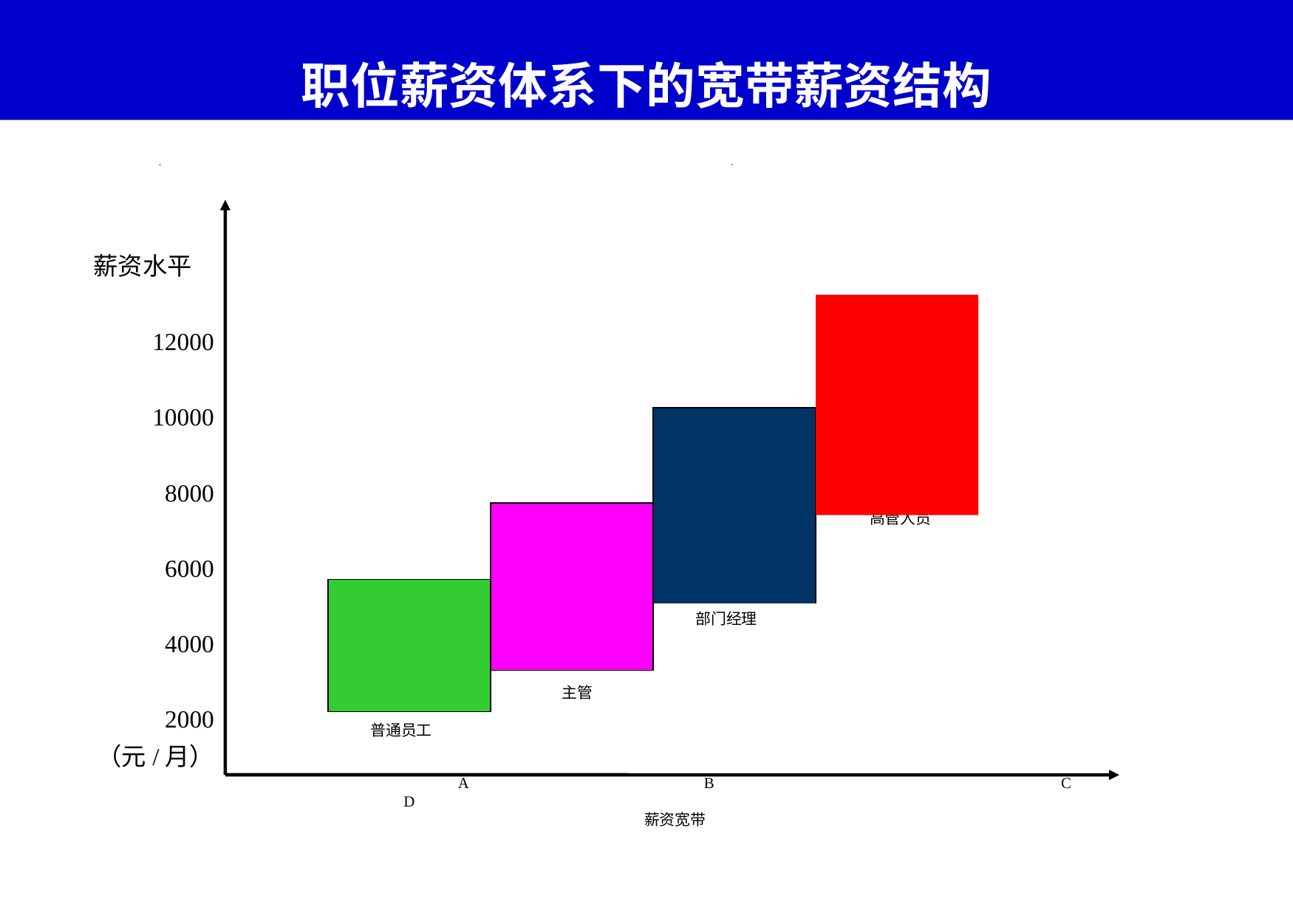

# 职位薪资体系下的宽带薪资结构

　薪资水平

12000

10000

8000

6000

4000

2000
（元/月）

高管人员

部门经理
主管
普通员工
普通员工
		   A		  B		 	 C			D
薪资宽带